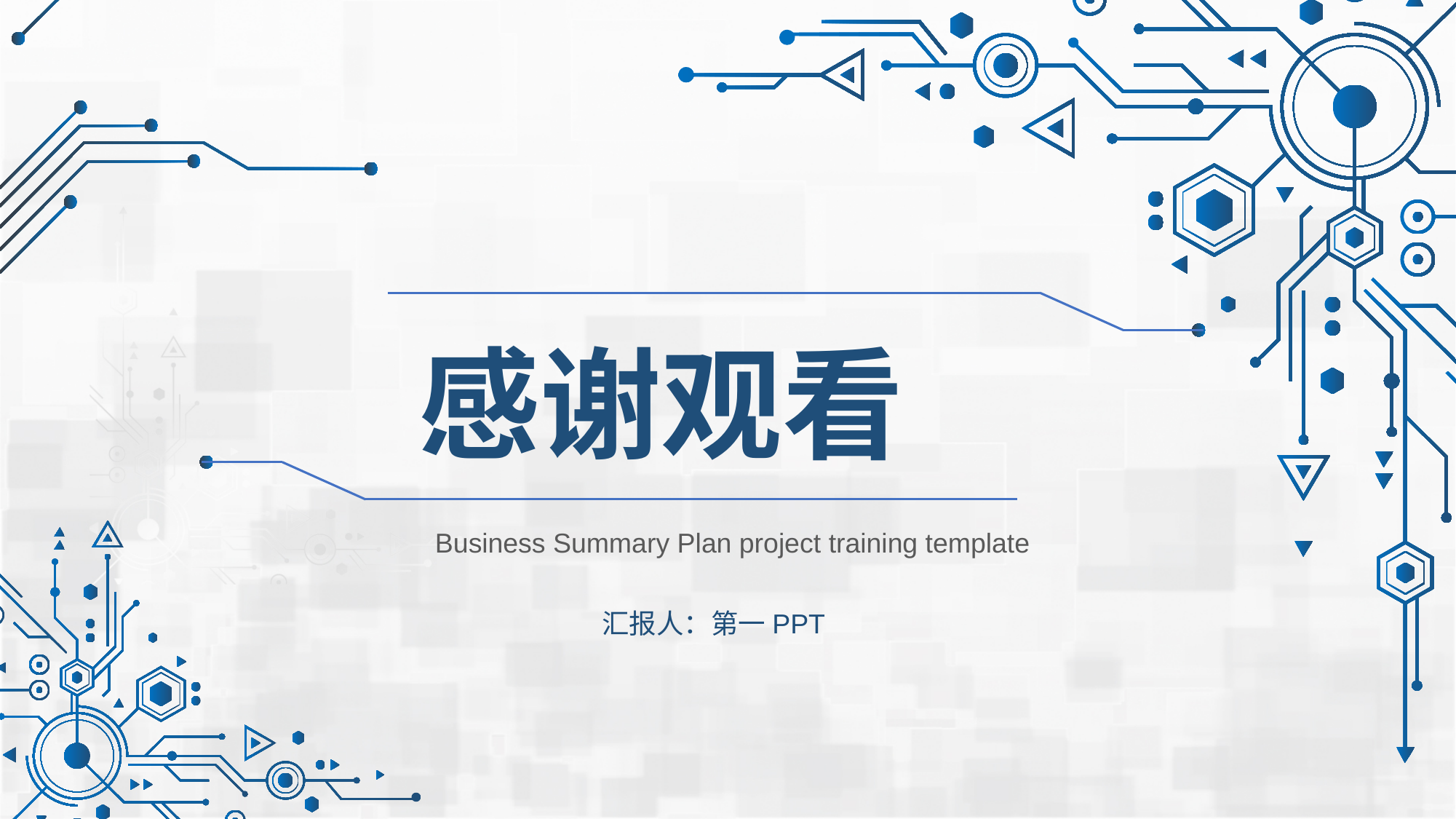

感谢观看

Business Summary Plan project training template
汇报人：第一PPT